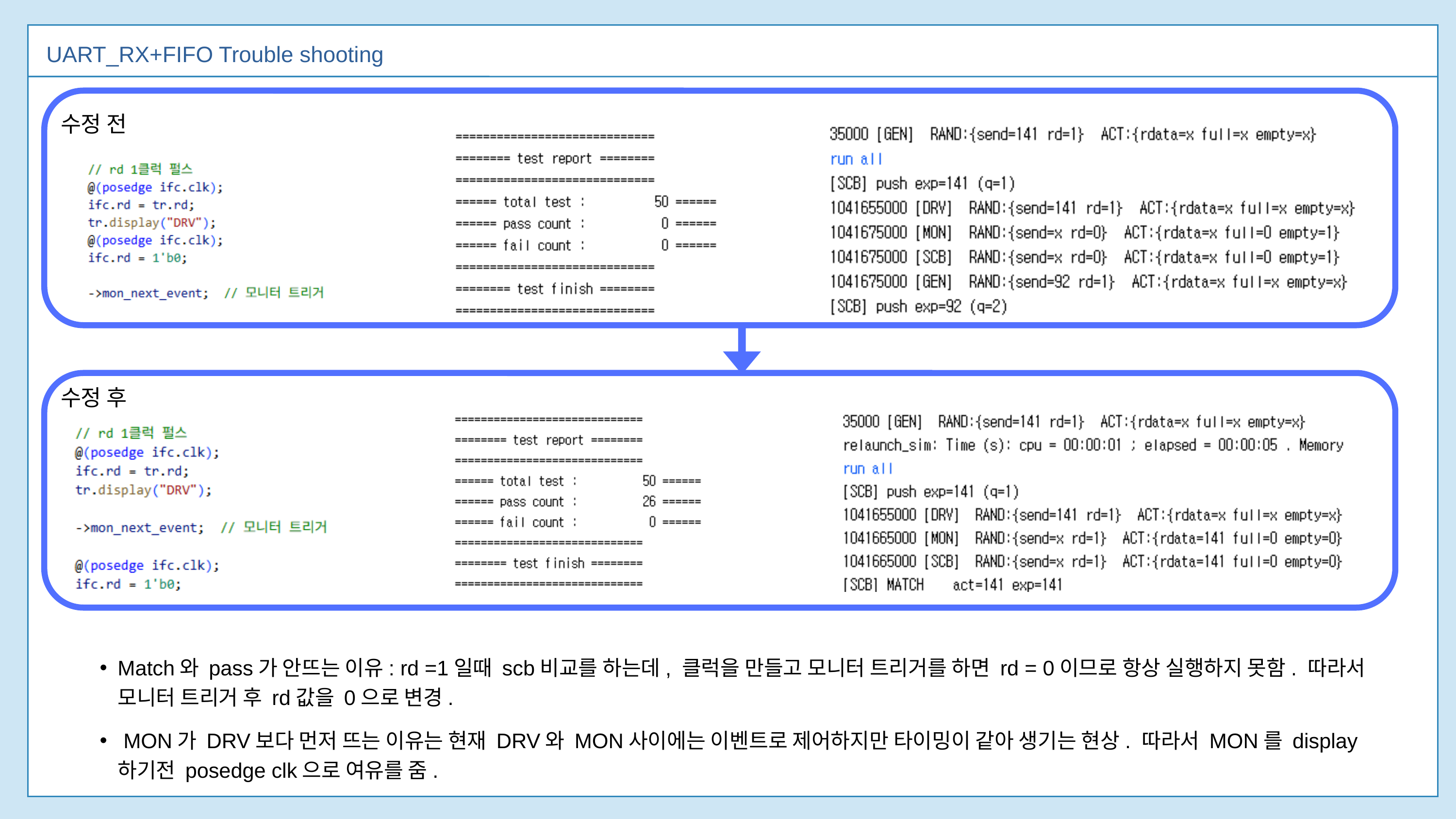

UART_RX+FIFO Trouble shooting

수정 전

0
0
1
1
0

수정 후

Match와 pass가 안뜨는 이유: rd =1일때 scb비교를 하는데, 클럭을 만들고 모니터 트리거를 하면 rd = 0이므로 항상 실행하지 못함. 따라서 모니터 트리거 후 rd값을 0으로 변경.

 MON가 DRV보다 먼저 뜨는 이유는 현재 DRV와 MON사이에는 이벤트로 제어하지만 타이밍이 같아 생기는 현상. 따라서 MON를 display하기전 posedge clk으로 여유를 줌.